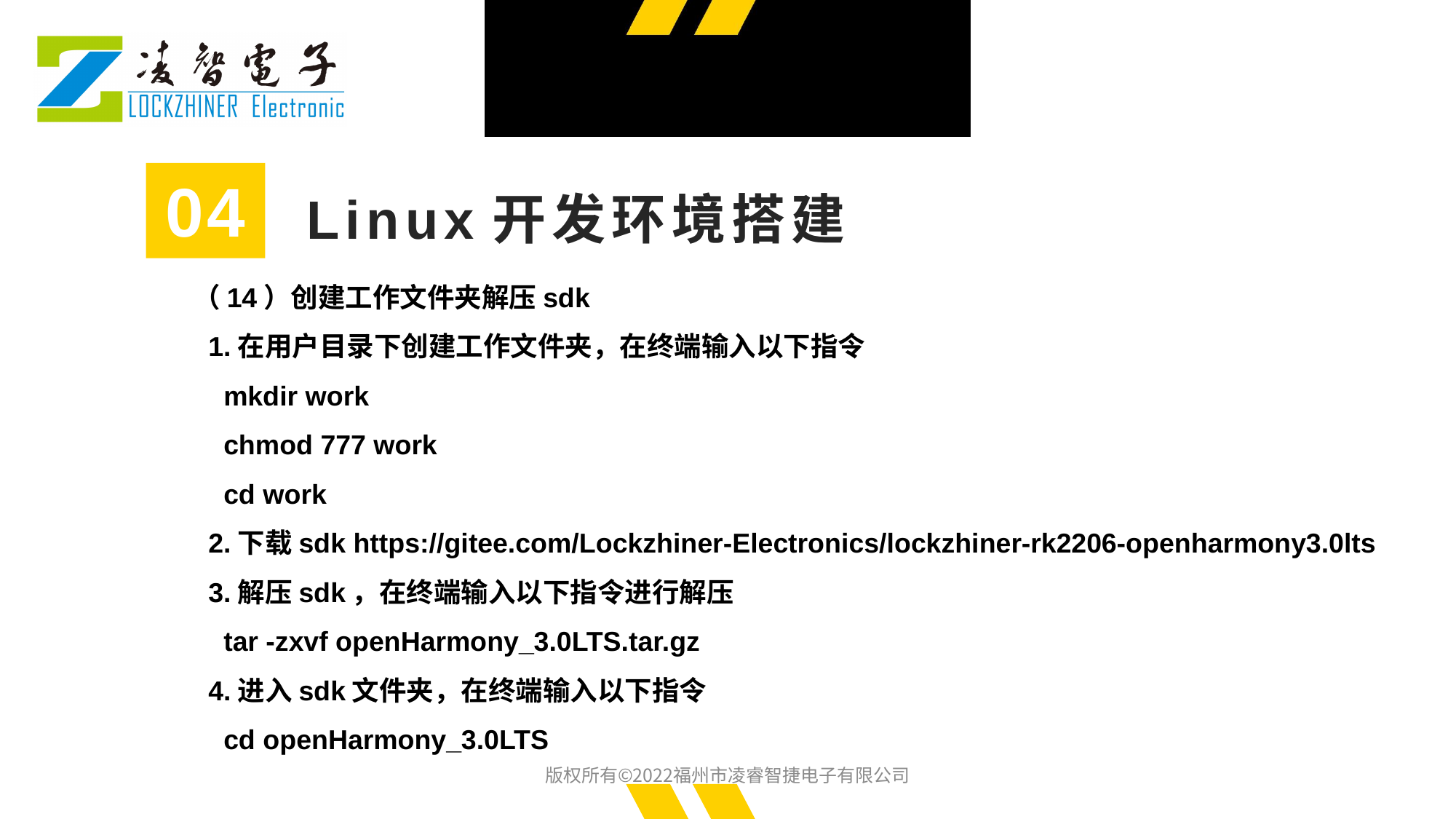

04
Linux开发环境搭建
（14）创建工作文件夹解压sdk
  1.在用户目录下创建工作文件夹，在终端输入以下指令
    mkdir work
    chmod 777 work
    cd work
  2.下载sdk https://gitee.com/Lockzhiner-Electronics/lockzhiner-rk2206-openharmony3.0lts
  3.解压sdk，在终端输入以下指令进行解压
    tar -zxvf openHarmony_3.0LTS.tar.gz
  4.进入sdk文件夹，在终端输入以下指令
    cd openHarmony_3.0LTS
版权所有©2022福州市凌睿智捷电子有限公司
14